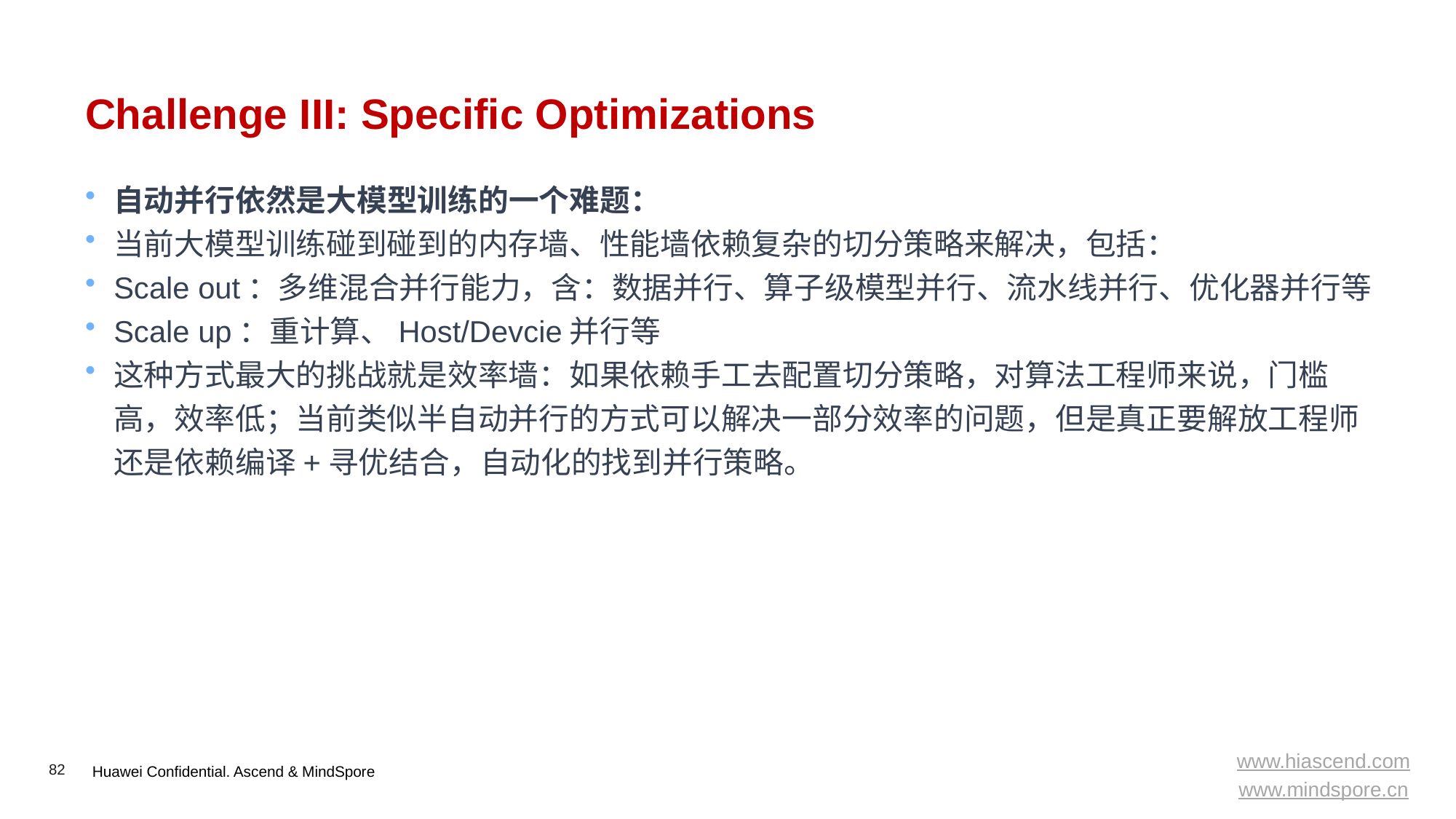

# Challenge III: Specific Optimizations
自动并行依然是大模型训练的一个难题：
当前大模型训练碰到碰到的内存墙、性能墙依赖复杂的切分策略来解决，包括：
Scale out：多维混合并行能力，含：数据并行、算子级模型并行、流水线并行、优化器并行等
Scale up：重计算、Host/Devcie并行等
这种方式最大的挑战就是效率墙：如果依赖手工去配置切分策略，对算法工程师来说，门槛高，效率低；当前类似半自动并行的方式可以解决一部分效率的问题，但是真正要解放工程师还是依赖编译+寻优结合，自动化的找到并行策略。